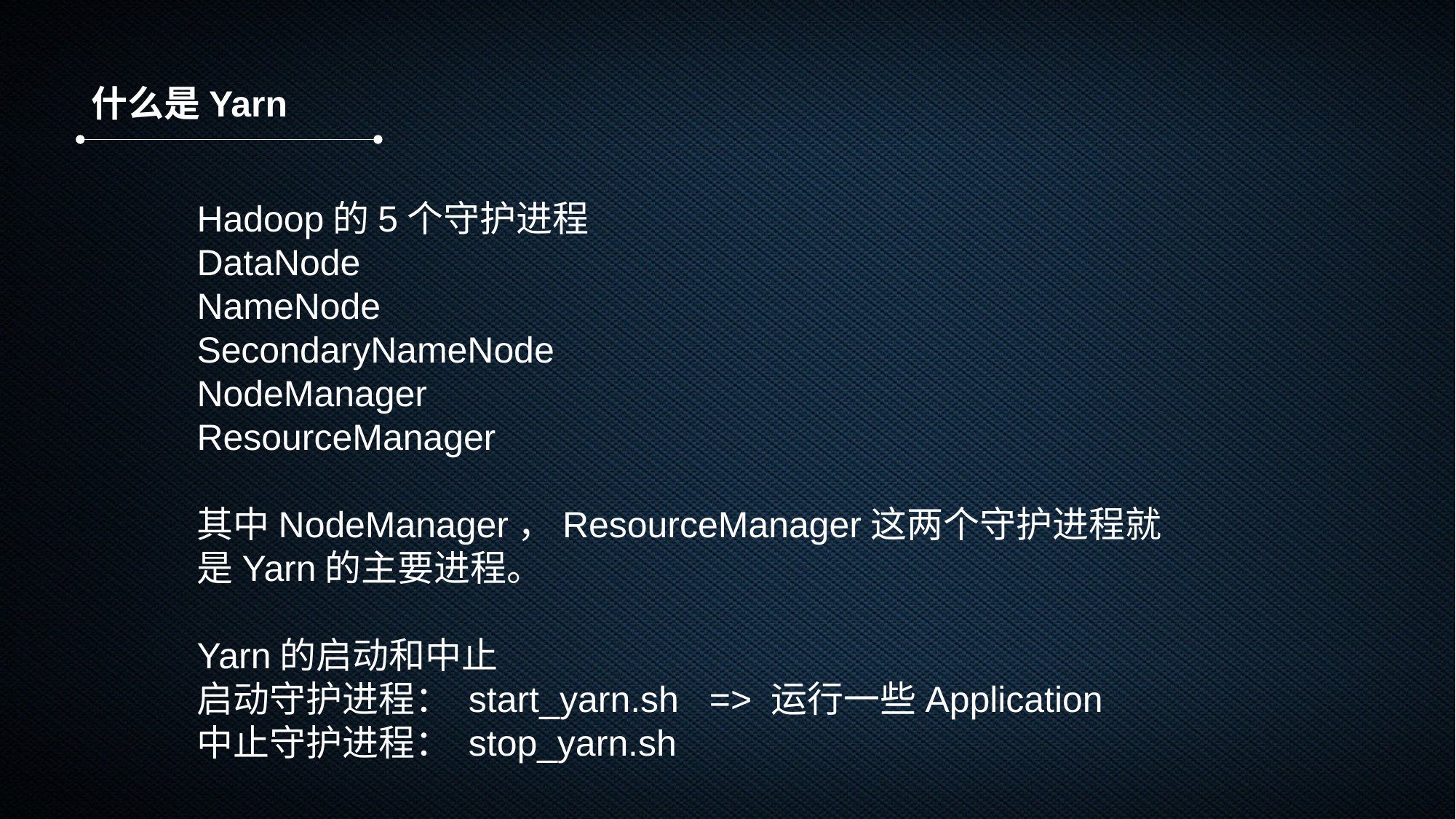

什么是Yarn
Hadoop的5个守护进程
DataNode
NameNode
SecondaryNameNode
NodeManager
ResourceManager

其中NodeManager，ResourceManager这两个守护进程就是Yarn的主要进程。

Yarn的启动和中止
启动守护进程： start_yarn.sh   => 运行一些Application
中止守护进程： stop_yarn.sh